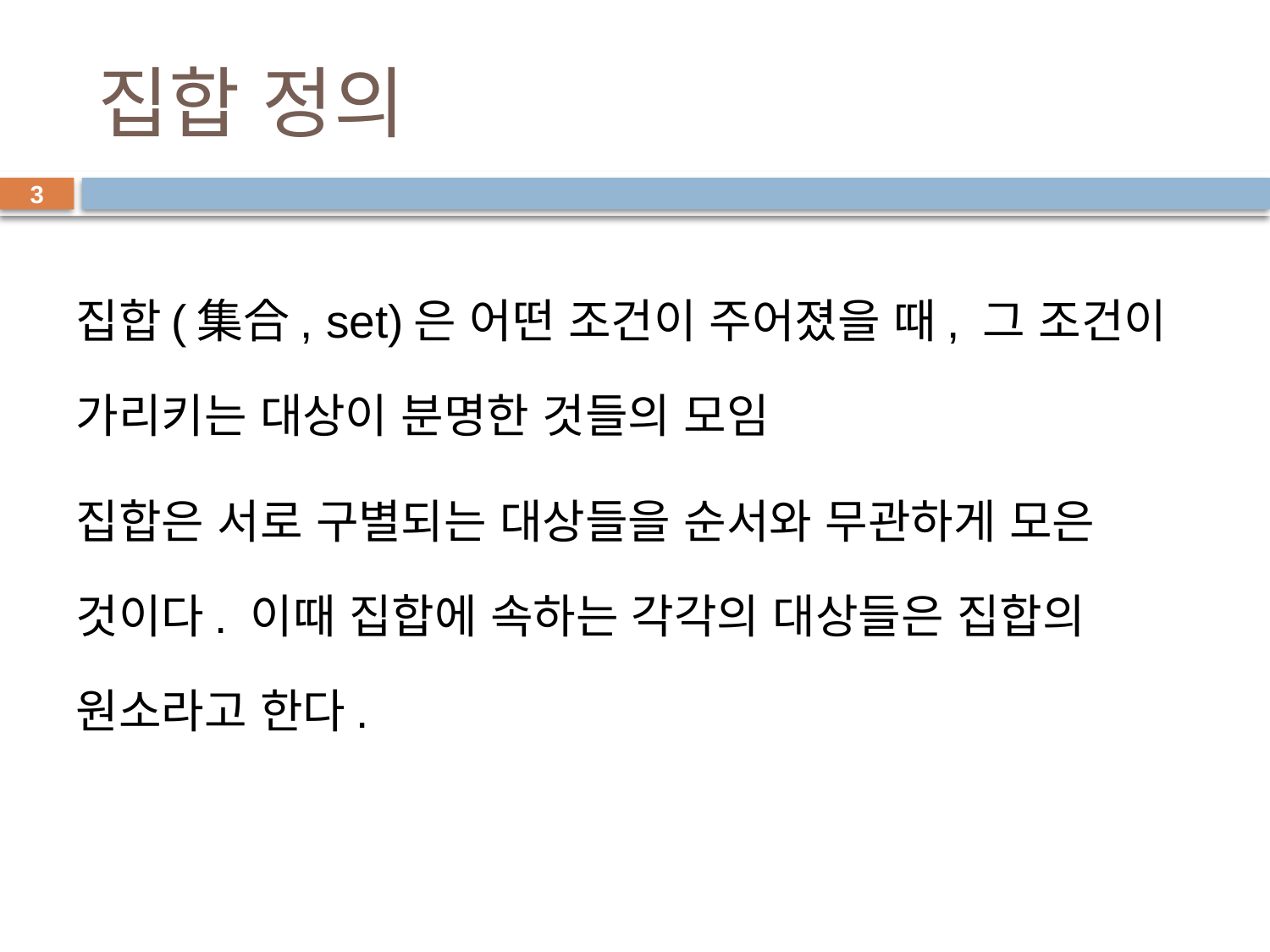

# 집합 정의
3
집합(集合, set)은 어떤 조건이 주어졌을 때, 그 조건이 가리키는 대상이 분명한 것들의 모임
집합은 서로 구별되는 대상들을 순서와 무관하게 모은 것이다. 이때 집합에 속하는 각각의 대상들은 집합의 원소라고 한다.